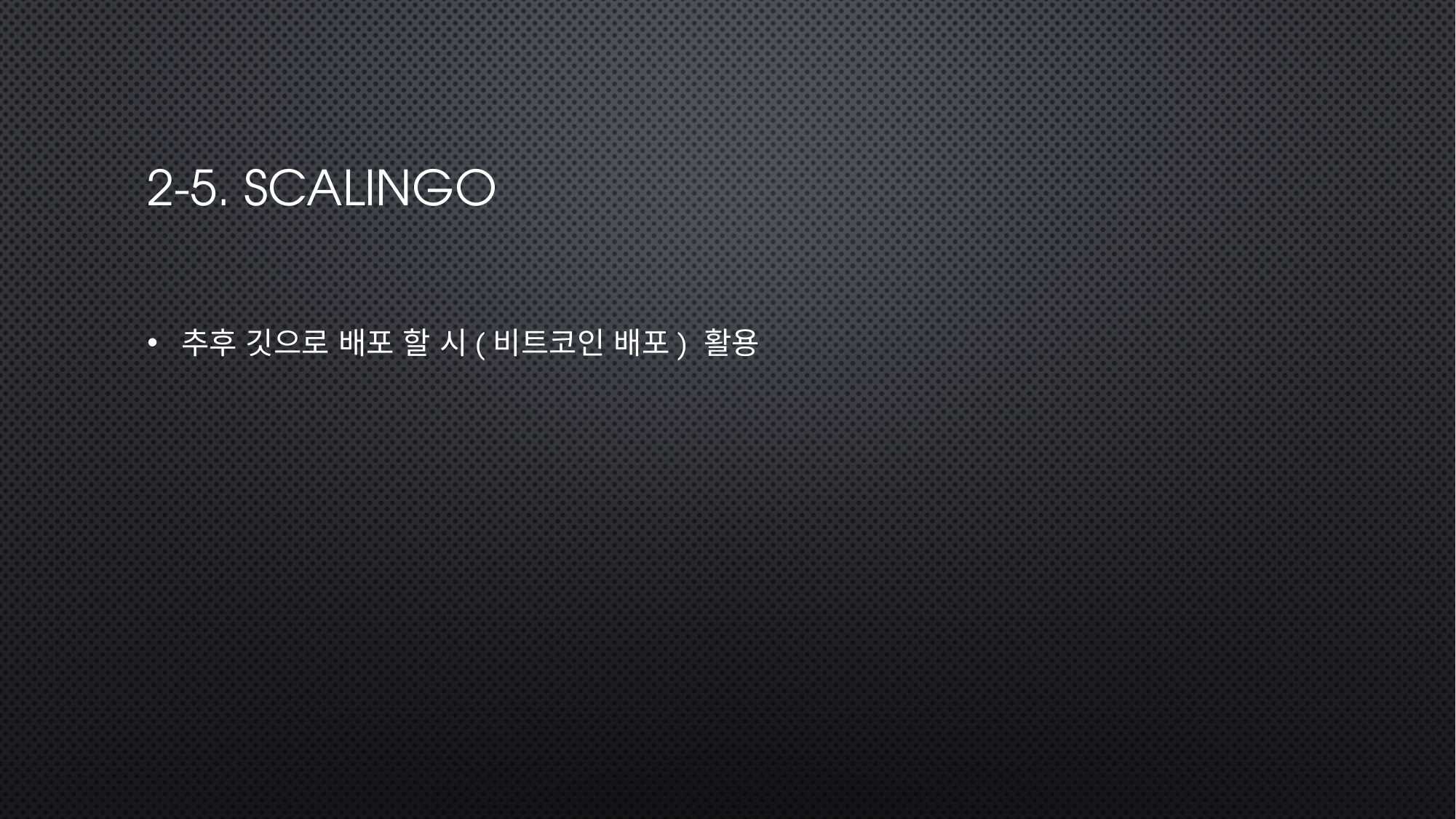

# 2-5. scalingo
추후 깃으로 배포 할 시(비트코인 배포) 활용